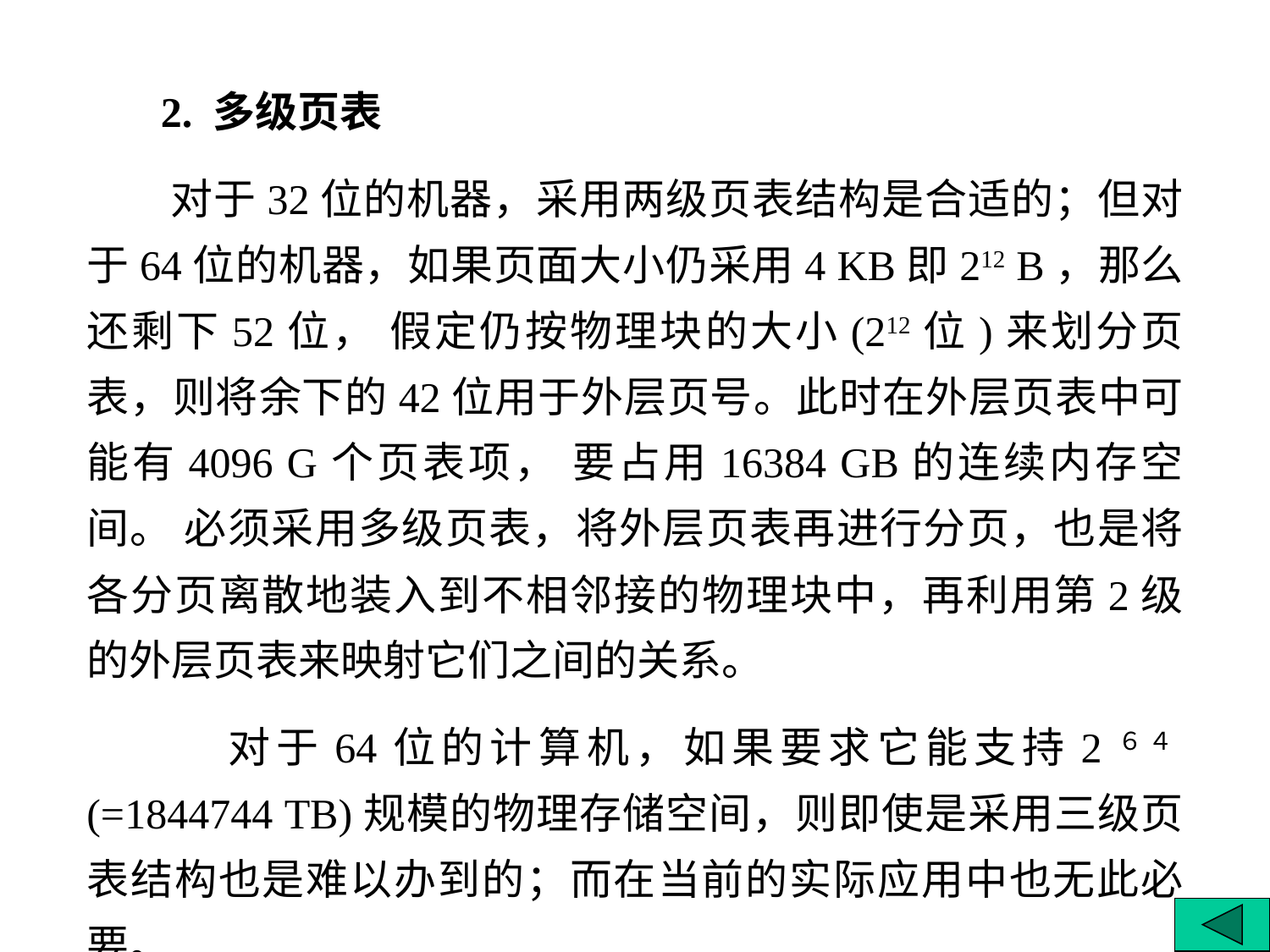

2. 多级页表
       对于32位的机器，采用两级页表结构是合适的；但对于64位的机器，如果页面大小仍采用4 KB即212 B，那么还剩下52位， 假定仍按物理块的大小(212位)来划分页表，则将余下的42位用于外层页号。此时在外层页表中可能有4096 G个页表项， 要占用16384 GB的连续内存空间。 必须采用多级页表，将外层页表再进行分页，也是将各分页离散地装入到不相邻接的物理块中，再利用第2级的外层页表来映射它们之间的关系。
        对于64位的计算机，如果要求它能支持2６４(=1844744 TB)规模的物理存储空间，则即使是采用三级页表结构也是难以办到的；而在当前的实际应用中也无此必要。